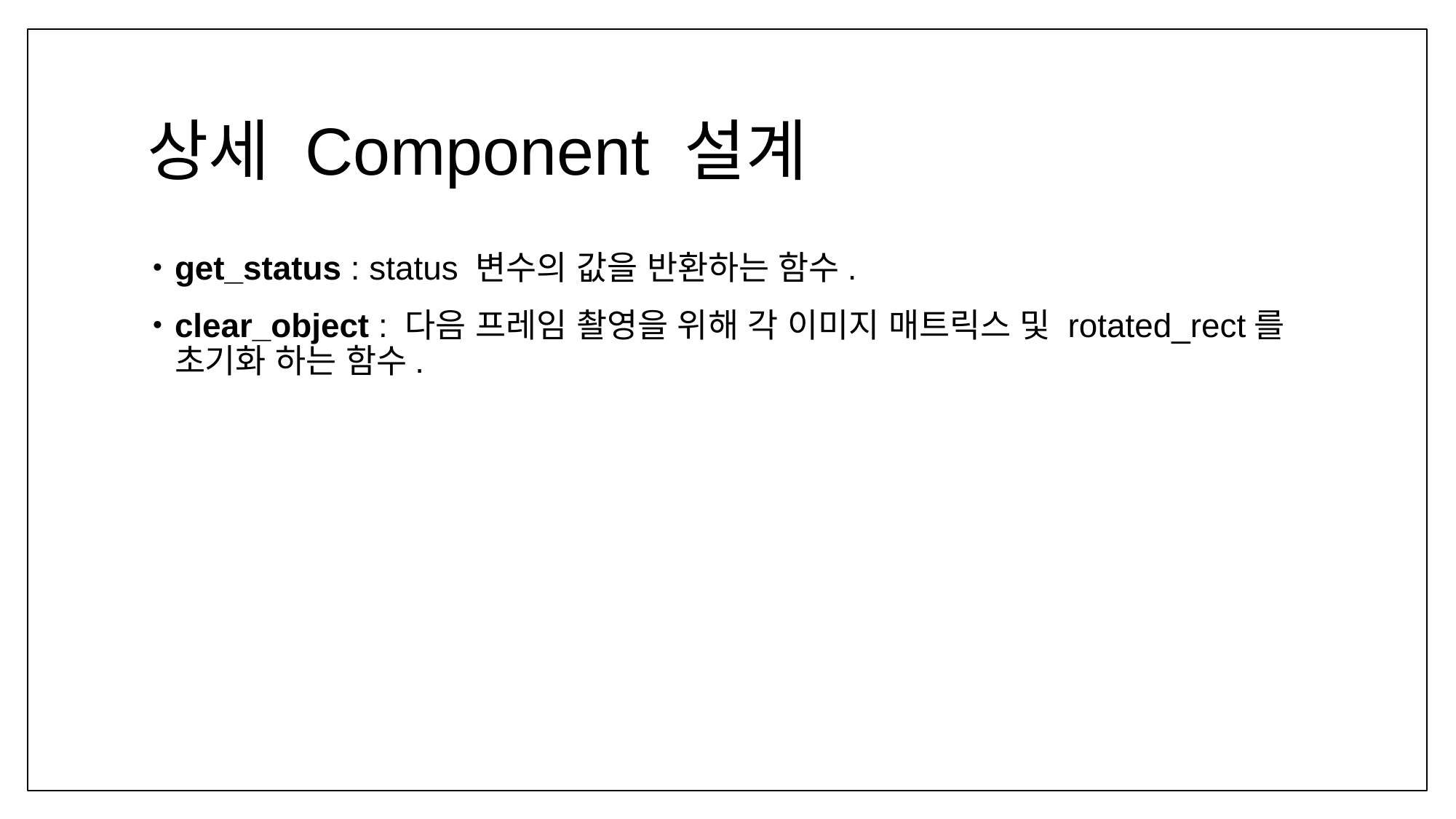

# 상세 Component 설계
get_status : status 변수의 값을 반환하는 함수.
clear_object : 다음 프레임 촬영을 위해 각 이미지 매트릭스 및 rotated_rect를
초기화 하는 함수.